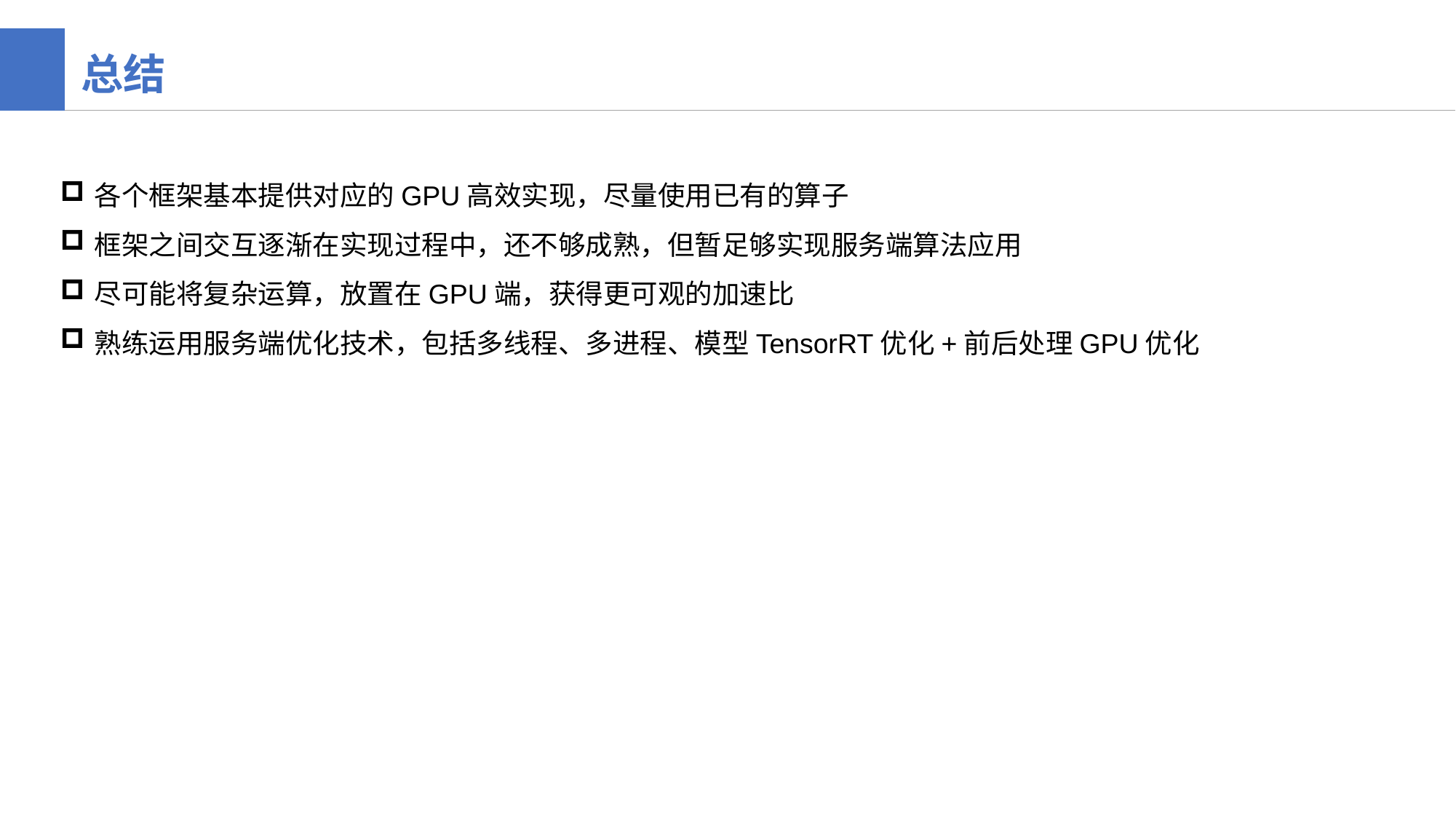

总结
各个框架基本提供对应的GPU高效实现，尽量使用已有的算子
框架之间交互逐渐在实现过程中，还不够成熟，但暂足够实现服务端算法应用
尽可能将复杂运算，放置在GPU端，获得更可观的加速比
熟练运用服务端优化技术，包括多线程、多进程、模型TensorRT优化+前后处理GPU优化